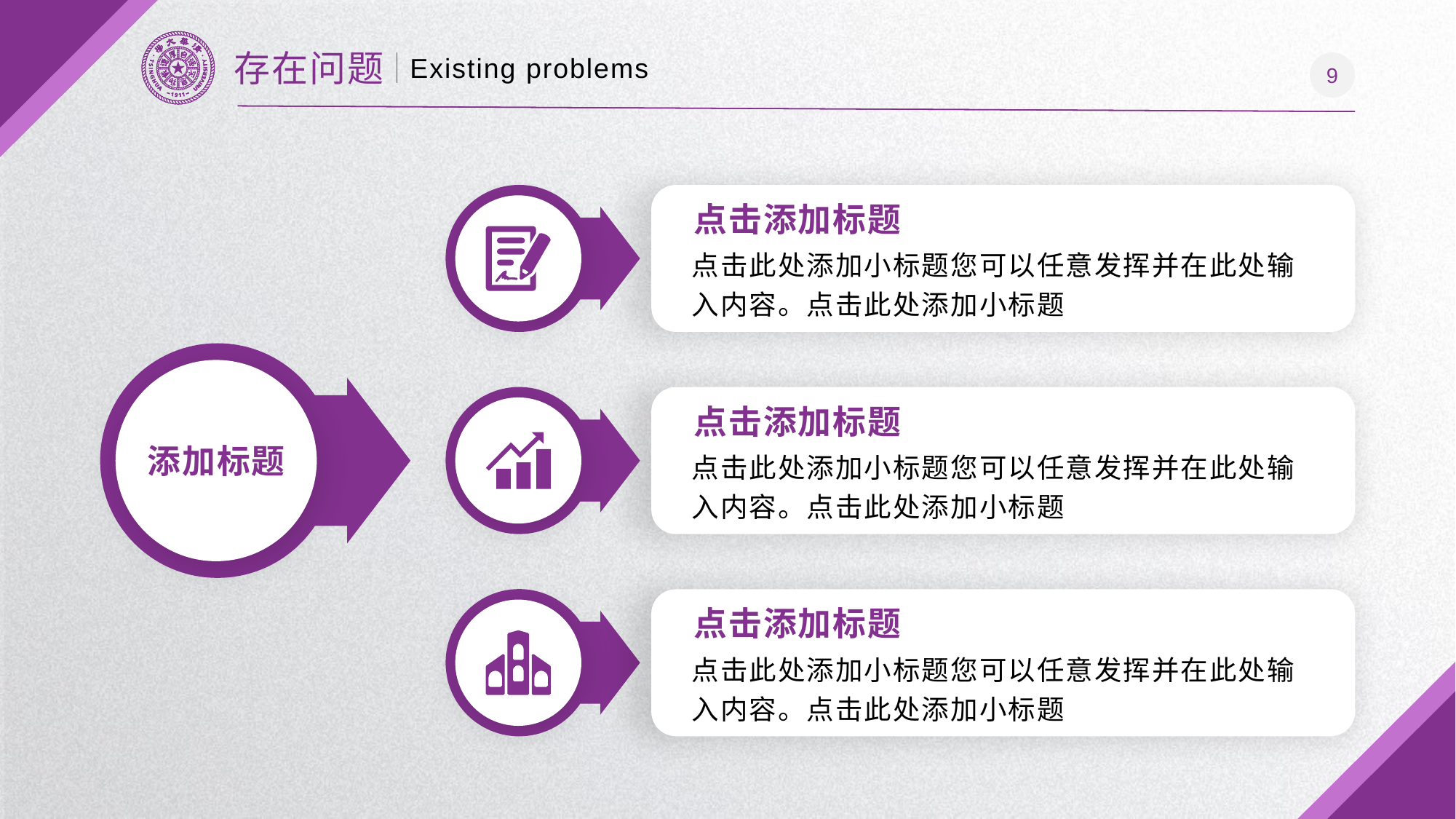

存在问题
Existing problems

点击添加标题
点击此处添加小标题您可以任意发挥并在此处输入内容。点击此处添加小标题

点击添加标题
点击此处添加小标题您可以任意发挥并在此处输入内容。点击此处添加小标题

添加标题

点击添加标题
点击此处添加小标题您可以任意发挥并在此处输入内容。点击此处添加小标题